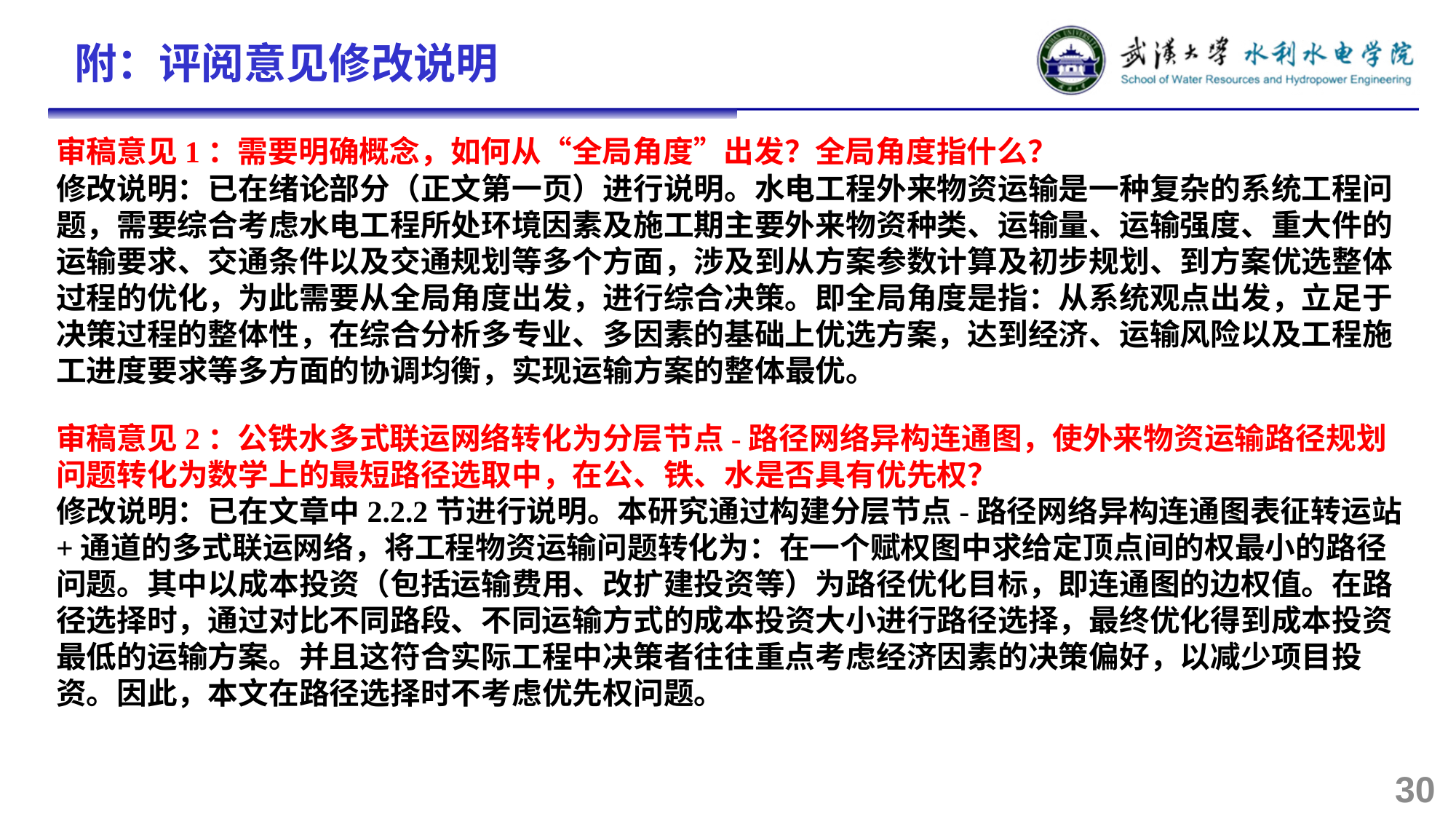

附：评阅意见修改说明
审稿意见1：需要明确概念，如何从“全局角度”出发？全局角度指什么？
修改说明：已在绪论部分（正文第一页）进行说明。水电工程外来物资运输是一种复杂的系统工程问题，需要综合考虑水电工程所处环境因素及施工期主要外来物资种类、运输量、运输强度、重大件的运输要求、交通条件以及交通规划等多个方面，涉及到从方案参数计算及初步规划、到方案优选整体过程的优化，为此需要从全局角度出发，进行综合决策。即全局角度是指：从系统观点出发，立足于决策过程的整体性，在综合分析多专业、多因素的基础上优选方案，达到经济、运输风险以及工程施工进度要求等多方面的协调均衡，实现运输方案的整体最优。
审稿意见2：公铁水多式联运网络转化为分层节点-路径网络异构连通图，使外来物资运输路径规划问题转化为数学上的最短路径选取中，在公、铁、水是否具有优先权？
修改说明：已在文章中2.2.2节进行说明。本研究通过构建分层节点-路径网络异构连通图表征转运站+通道的多式联运网络，将工程物资运输问题转化为：在一个赋权图中求给定顶点间的权最小的路径问题。其中以成本投资（包括运输费用、改扩建投资等）为路径优化目标，即连通图的边权值。在路径选择时，通过对比不同路段、不同运输方式的成本投资大小进行路径选择，最终优化得到成本投资最低的运输方案。并且这符合实际工程中决策者往往重点考虑经济因素的决策偏好，以减少项目投资。因此，本文在路径选择时不考虑优先权问题。
30